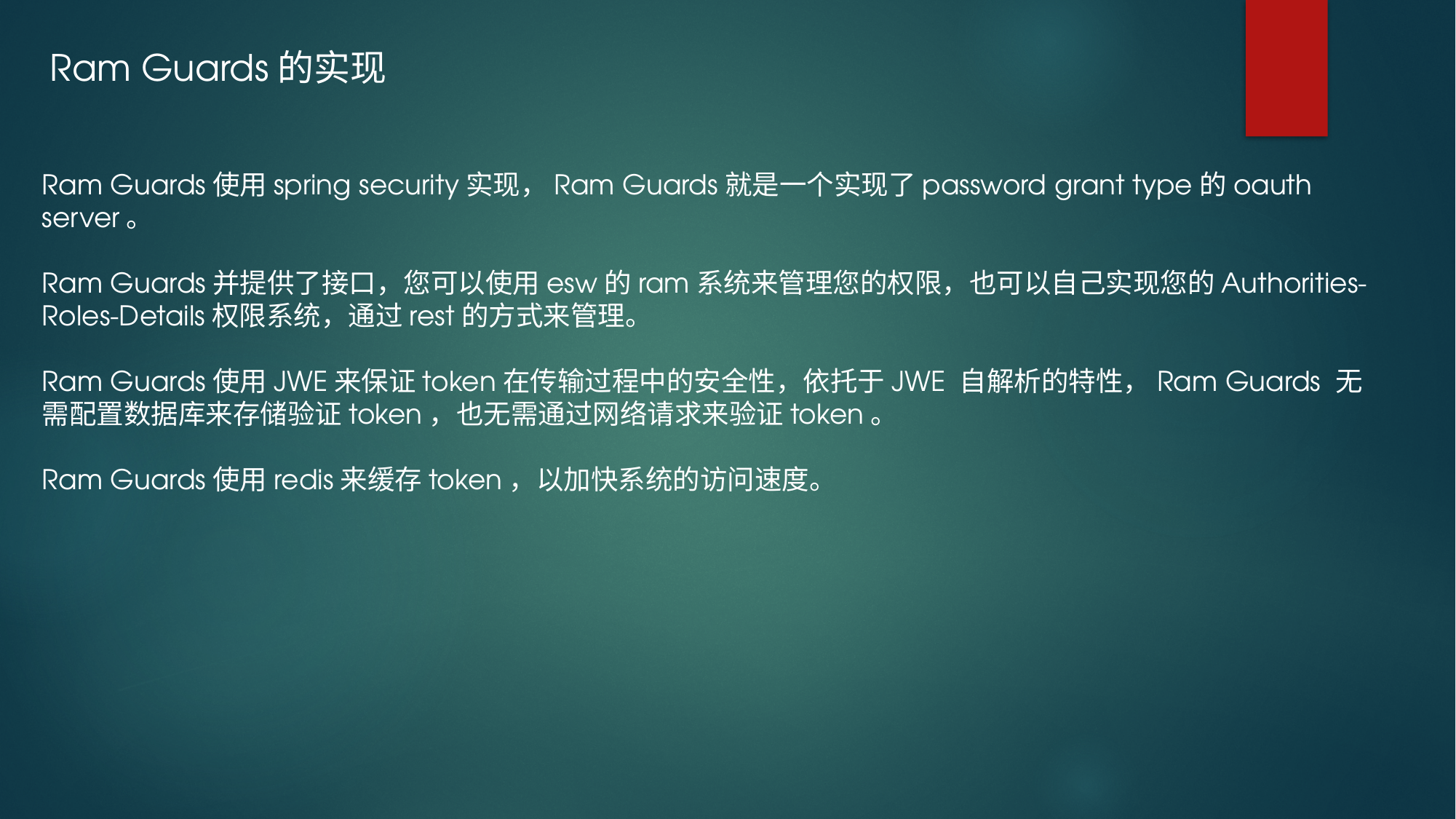

Ram Guards的实现
Ram Guards使用spring security实现，Ram Guards就是一个实现了password grant type的oauth server。

Ram Guards并提供了接口，您可以使用esw的ram系统来管理您的权限，也可以自己实现您的Authorities-Roles-Details权限系统，通过rest的方式来管理。

Ram Guards使用JWE来保证token在传输过程中的安全性，依托于JWE 自解析的特性，Ram Guards 无需配置数据库来存储验证token，也无需通过网络请求来验证token。

Ram Guards使用redis来缓存token，以加快系统的访问速度。